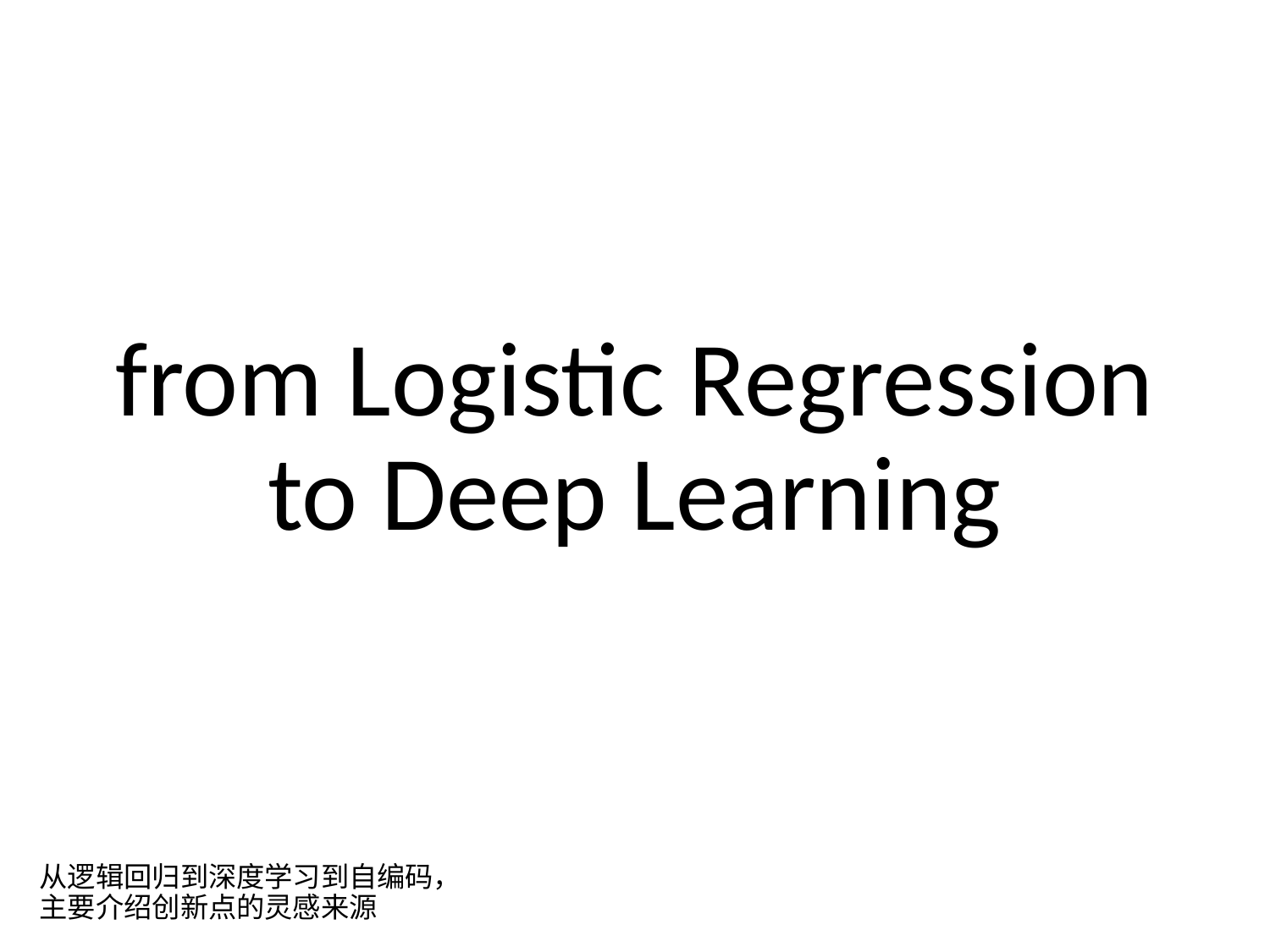

# from Logistic Regression to Deep Learning
从逻辑回归到深度学习到自编码，主要介绍创新点的灵感来源